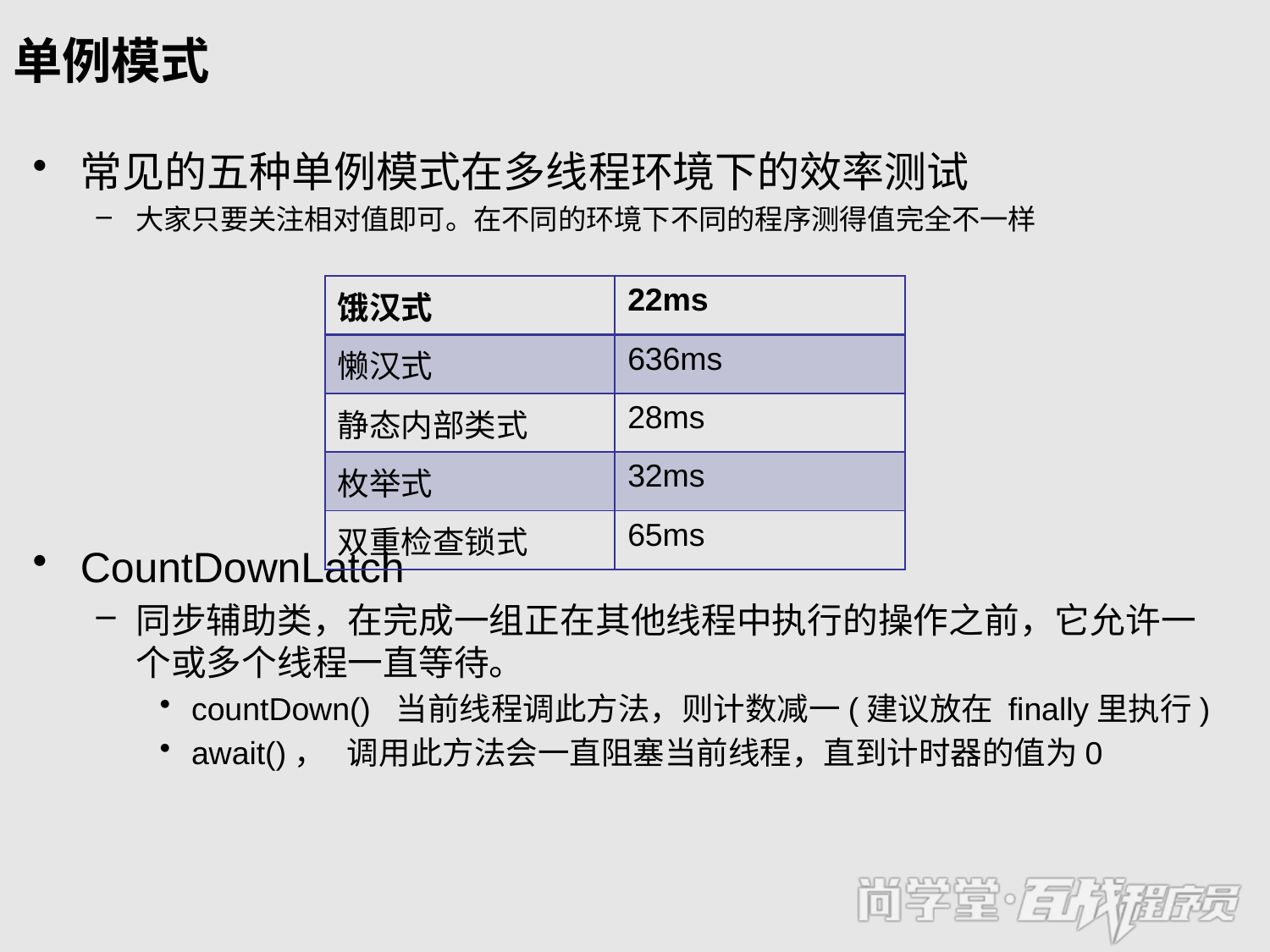

# 单例模式
常见的五种单例模式在多线程环境下的效率测试
大家只要关注相对值即可。在不同的环境下不同的程序测得值完全不一样

CountDownLatch
同步辅助类，在完成一组正在其他线程中执行的操作之前，它允许一个或多个线程一直等待。
countDown()  当前线程调此方法，则计数减一(建议放在 finally里执行)
await()，   调用此方法会一直阻塞当前线程，直到计时器的值为0

| 饿汉式 | 22ms |
| --- | --- |
| 懒汉式 | 636ms |
| 静态内部类式 | 28ms |
| 枚举式 | 32ms |
| 双重检查锁式 | 65ms |